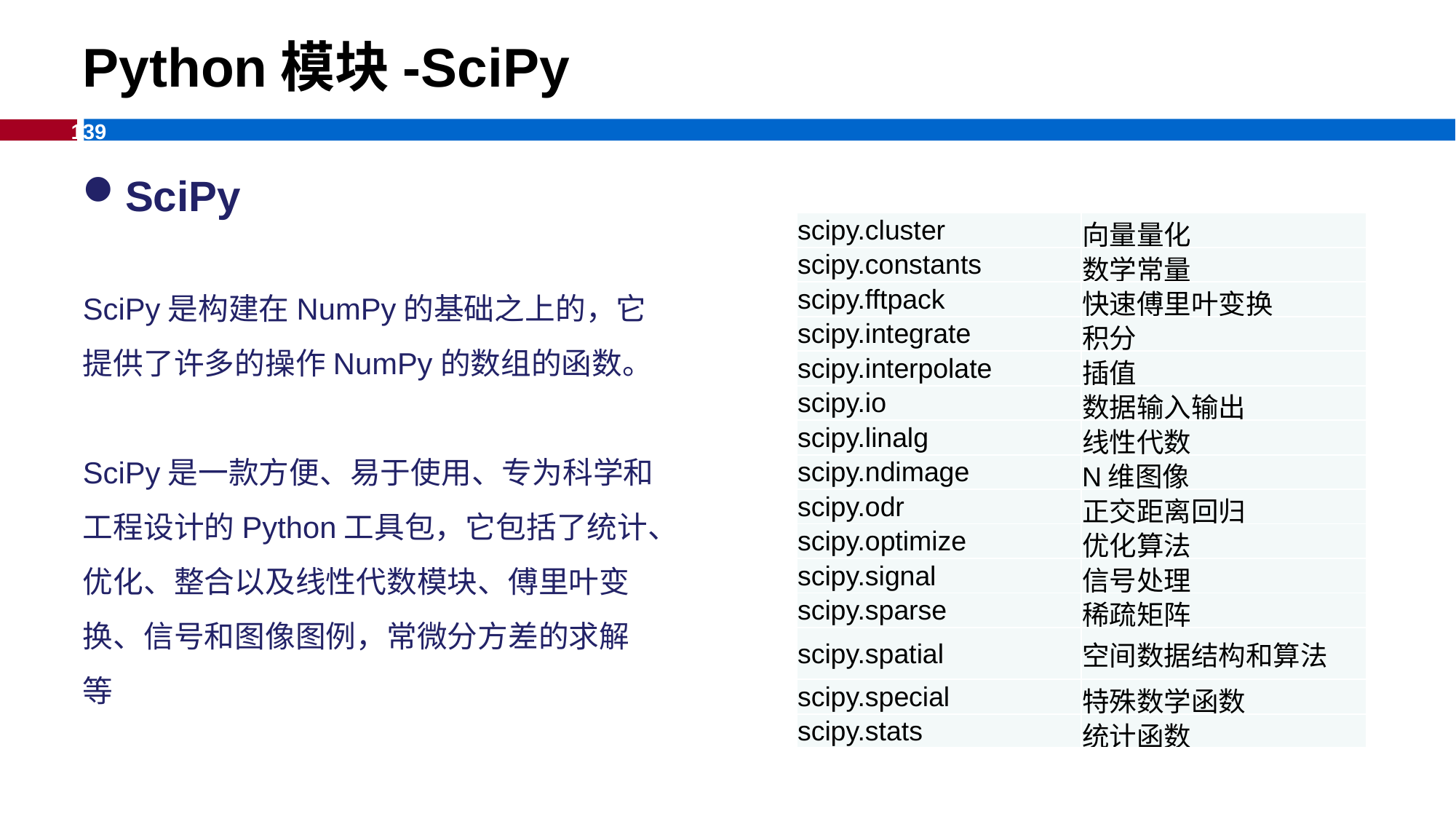

Python模块-SciPy
SciPy

SciPy是构建在NumPy的基础之上的，它提供了许多的操作NumPy的数组的函数。

SciPy是一款方便、易于使用、专为科学和工程设计的Python工具包，它包括了统计、优化、整合以及线性代数模块、傅里叶变换、信号和图像图例，常微分方差的求解等
| scipy.cluster | 向量量化 |
| --- | --- |
| scipy.constants | 数学常量 |
| scipy.fftpack | 快速傅里叶变换 |
| scipy.integrate | 积分 |
| scipy.interpolate | 插值 |
| scipy.io | 数据输入输出 |
| scipy.linalg | 线性代数 |
| scipy.ndimage | N维图像 |
| scipy.odr | 正交距离回归 |
| scipy.optimize | 优化算法 |
| scipy.signal | 信号处理 |
| scipy.sparse | 稀疏矩阵 |
| scipy.spatial | 空间数据结构和算法 |
| scipy.special | 特殊数学函数 |
| scipy.stats | 统计函数 |